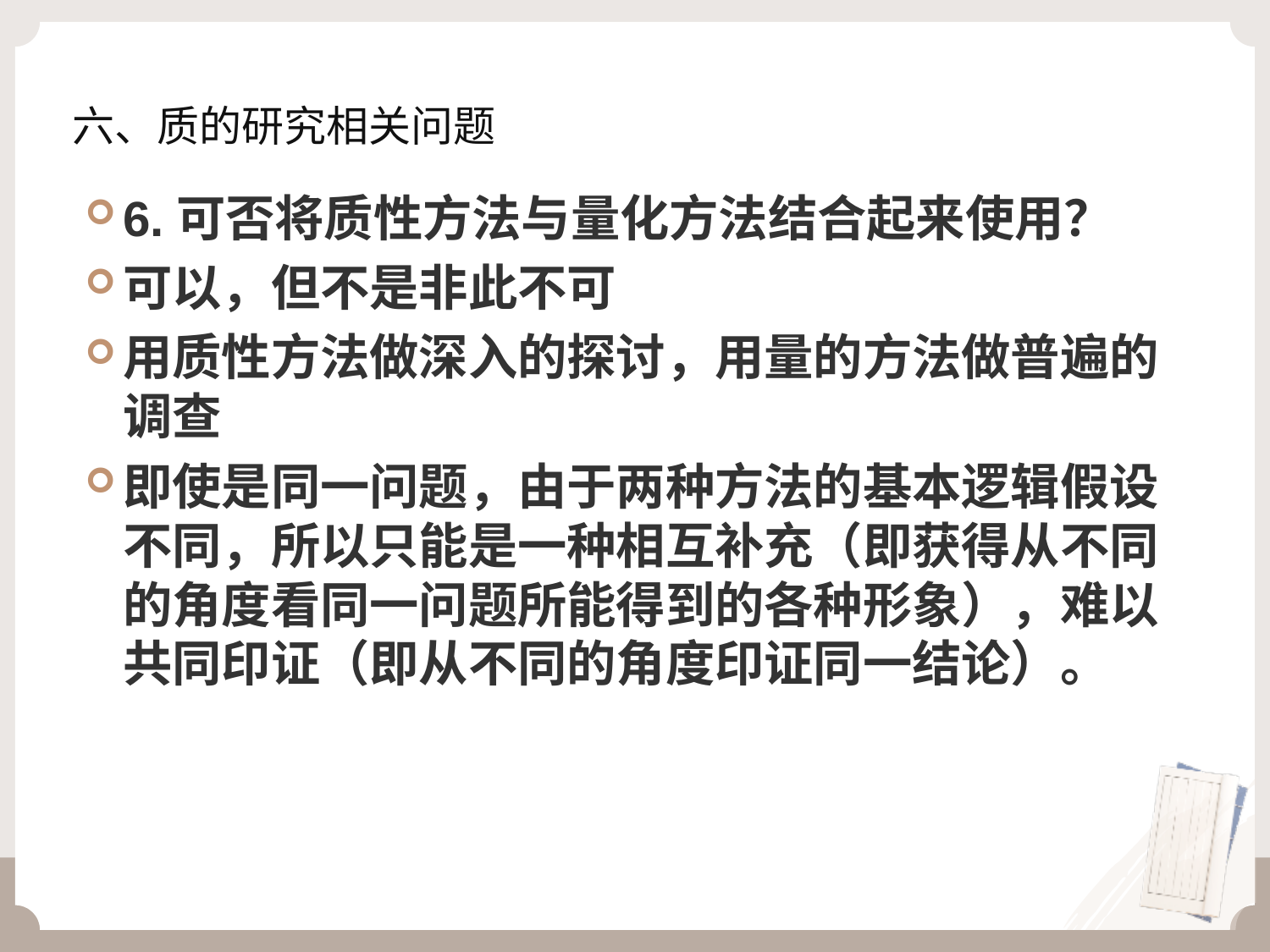

# 六、质的研究相关问题
6.可否将质性方法与量化方法结合起来使用？
可以，但不是非此不可
用质性方法做深入的探讨，用量的方法做普遍的调查
即使是同一问题，由于两种方法的基本逻辑假设不同，所以只能是一种相互补充（即获得从不同的角度看同一问题所能得到的各种形象），难以共同印证（即从不同的角度印证同一结论）。